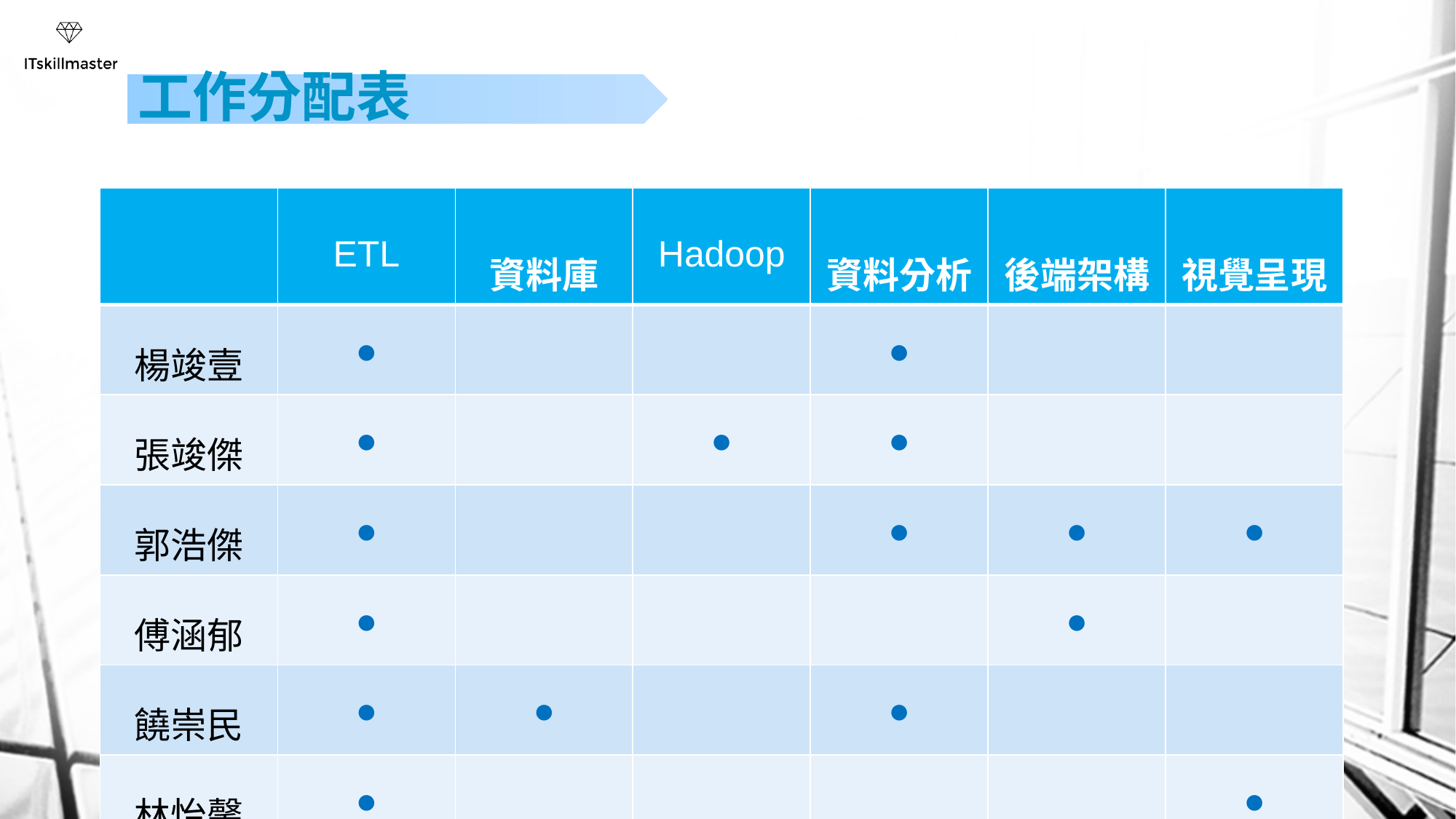

# 工作分配表
|  | ETL | 資料庫 | Hadoop | 資料分析 | 後端架構 | 視覺呈現 |
| --- | --- | --- | --- | --- | --- | --- |
| 楊竣壹 | ● |  |  | ● |  |  |
| 張竣傑 | ● |  | ● | ● |  |  |
| 郭浩傑 | ● |  |  | ● | ● | ● |
| 傅涵郁 | ● |  |  |  | ● |  |
| 饒崇民 | ● | ● |  | ● |  |  |
| 林怡馨 | ● |  |  |  |  | ● |